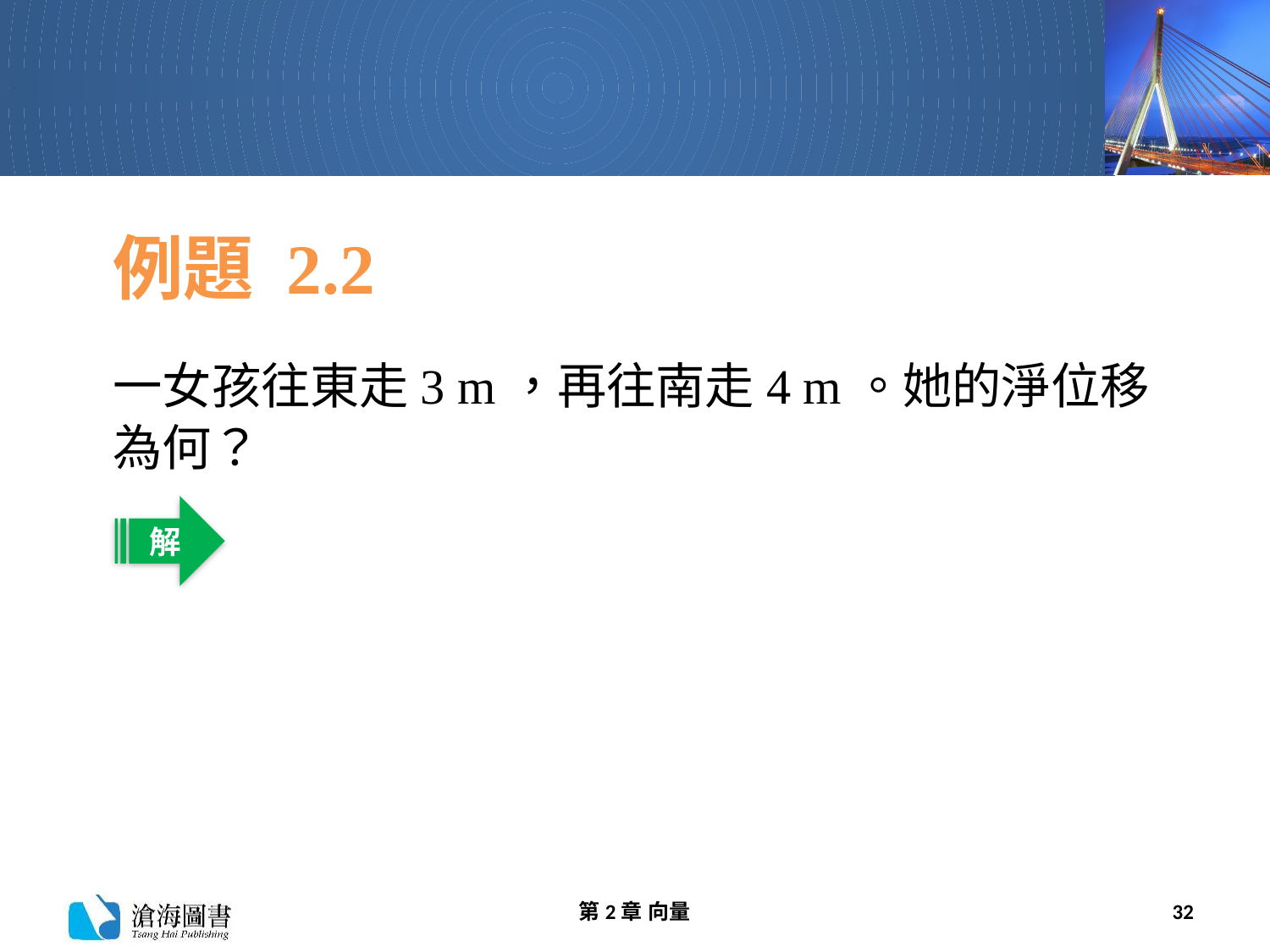

# 例題 2.2
一女孩往東走3 m，再往南走4 m。她的淨位移為何？

解
第2章 向量
32